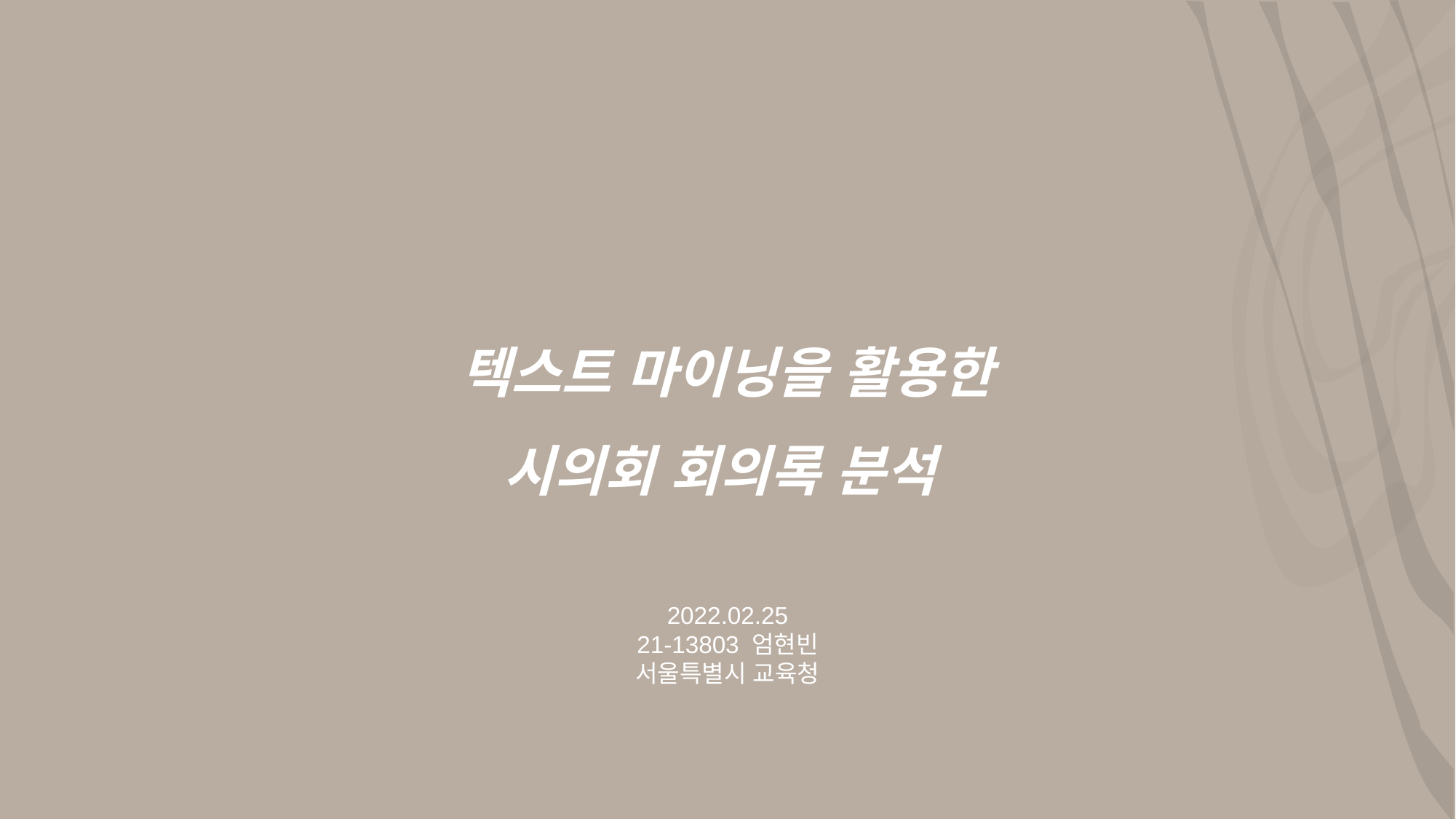

텍스트 마이닝을 활용한 시의회 회의록 분석

2022.02.25
21-13803 엄현빈
서울특별시 교육청